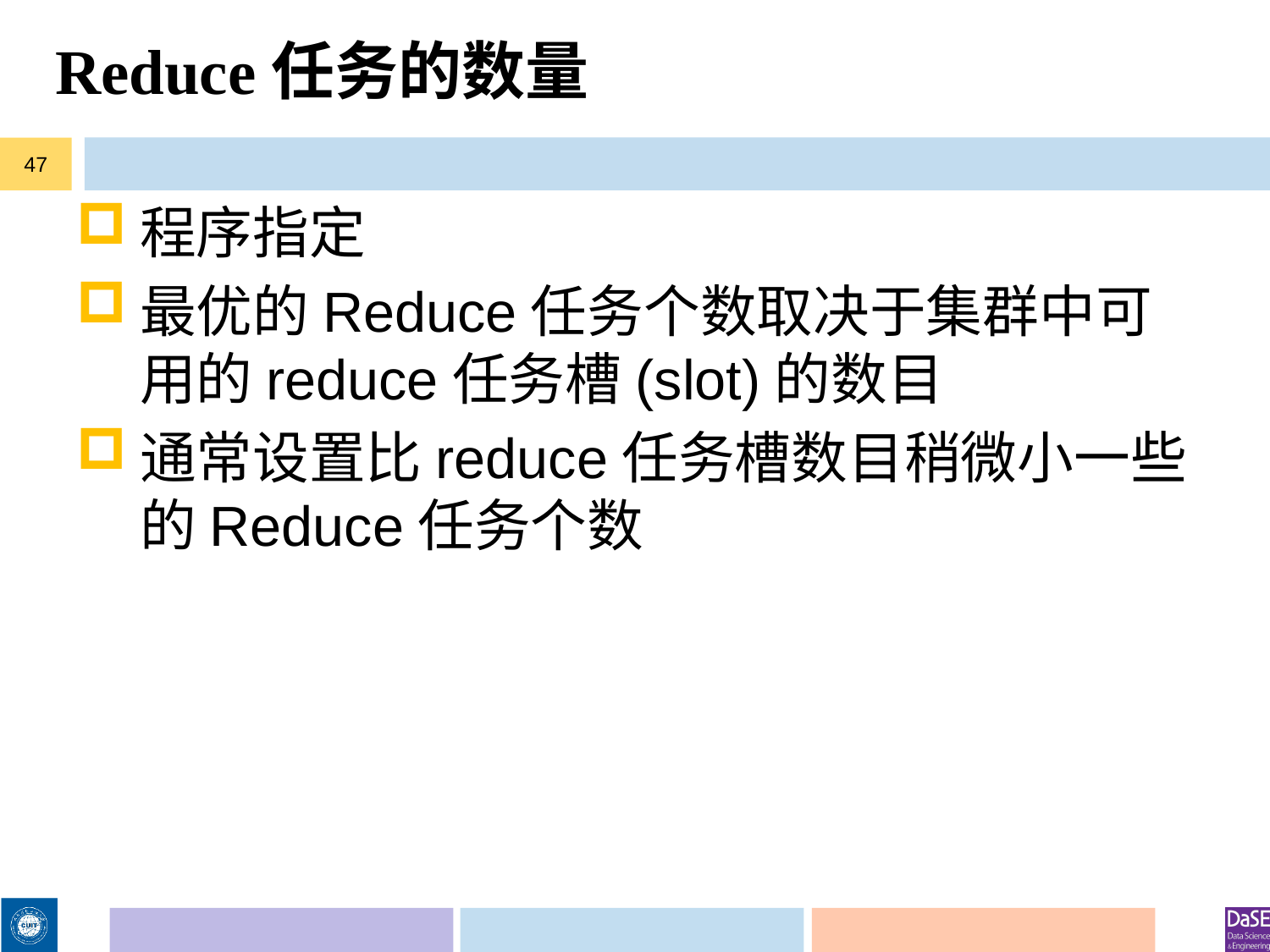

# Reduce任务的数量
47
程序指定
最优的Reduce任务个数取决于集群中可用的reduce任务槽(slot)的数目
通常设置比reduce任务槽数目稍微小一些的Reduce任务个数